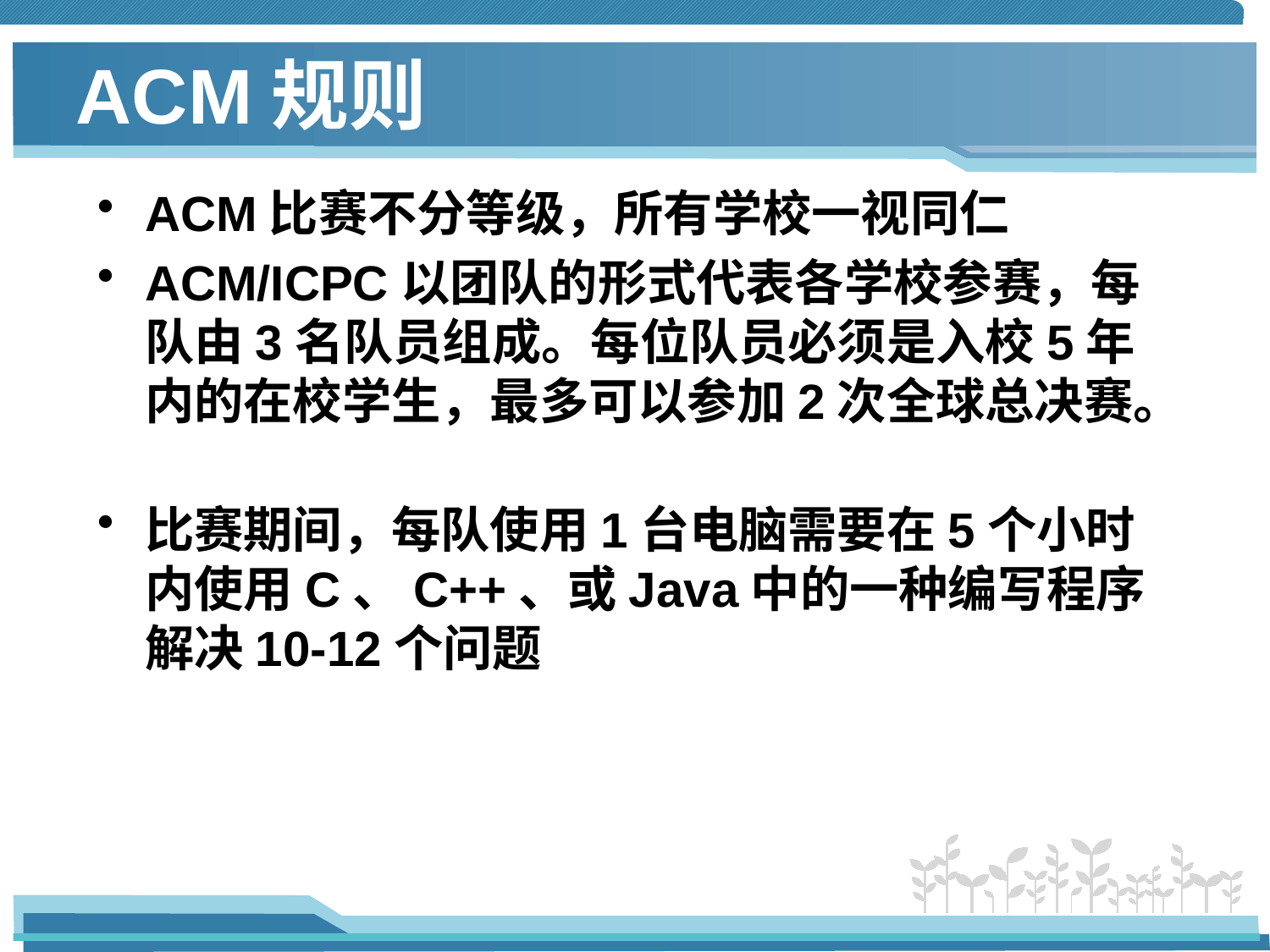

# ACM规则
ACM比赛不分等级，所有学校一视同仁
ACM/ICPC以团队的形式代表各学校参赛，每队由3名队员组成。每位队员必须是入校5年内的在校学生，最多可以参加2次全球总决赛。
比赛期间，每队使用1台电脑需要在5个小时内使用C、C++、或Java中的一种编写程序解决10-12个问题